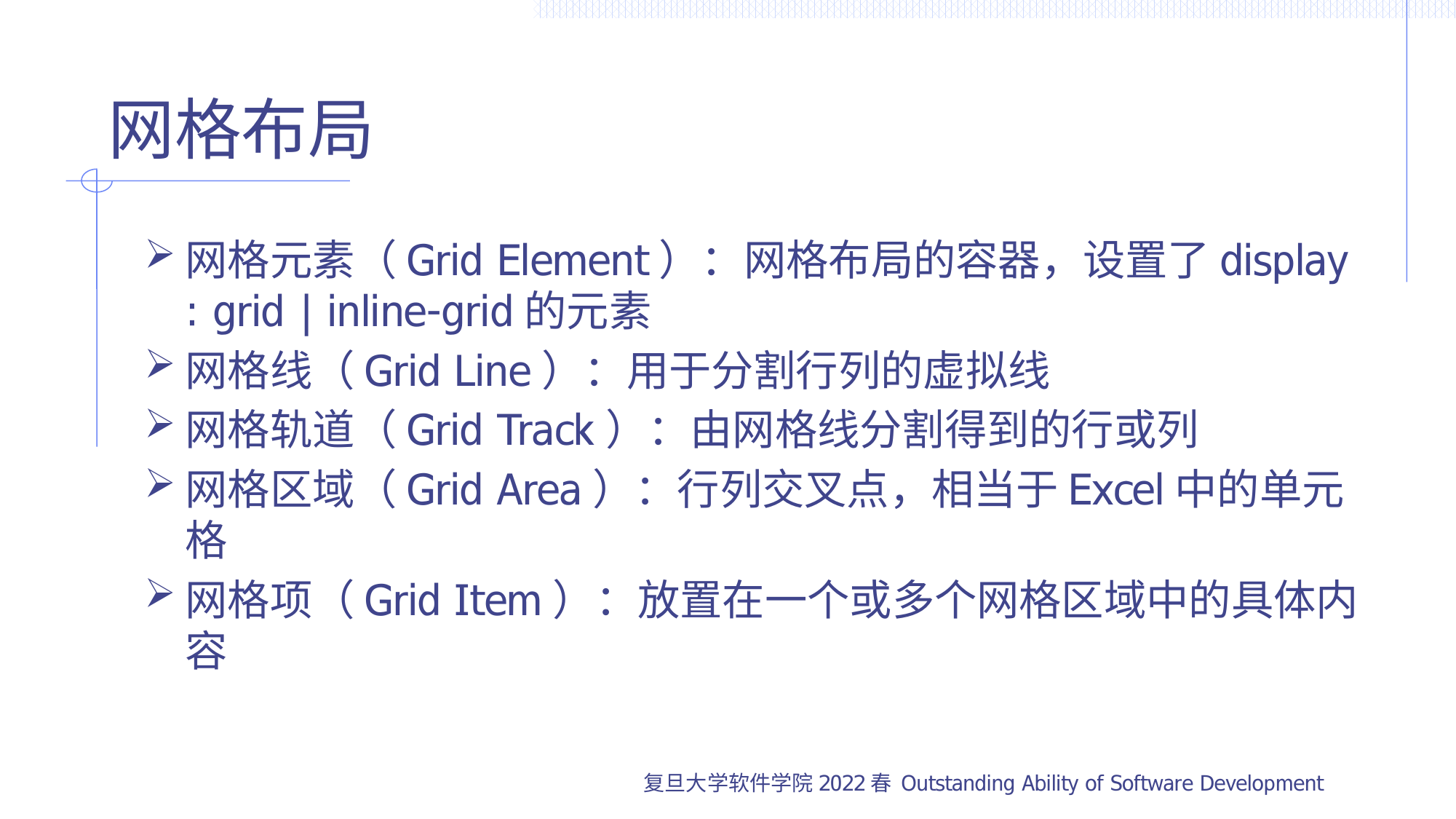

# 网格布局
网格元素（Grid Element）：网格布局的容器，设置了display : grid | inline-grid的元素
网格线（Grid Line）：用于分割行列的虚拟线
网格轨道（Grid Track）：由网格线分割得到的行或列
网格区域（Grid Area）：行列交叉点，相当于Excel中的单元格
网格项（Grid Item）：放置在一个或多个网格区域中的具体内容